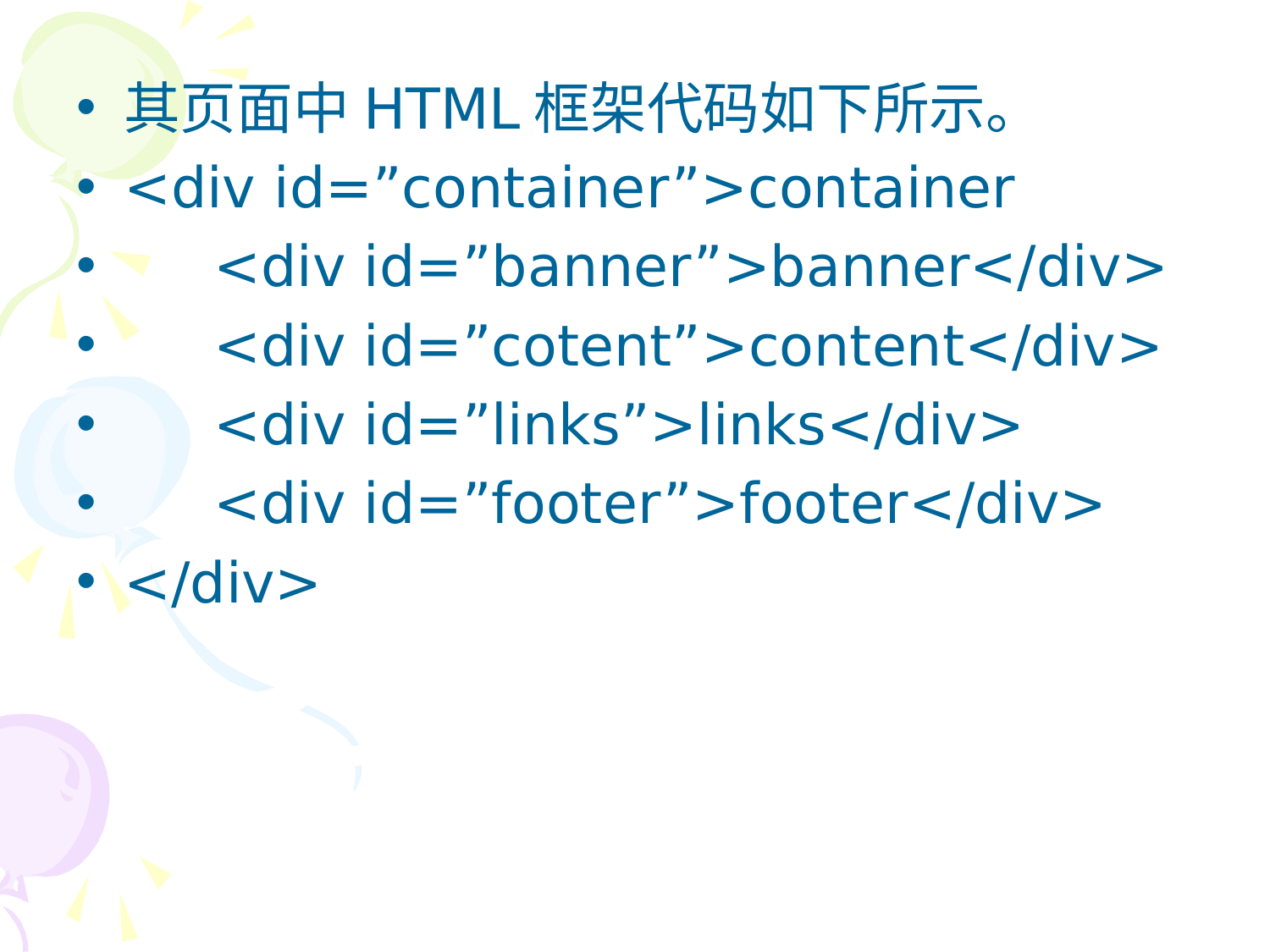

其页面中HTML框架代码如下所示。
<div id=”container”>container
     <div id=”banner”>banner</div>
     <div id=”cotent”>content</div>
     <div id=”links”>links</div>
     <div id=”footer”>footer</div>
</div>